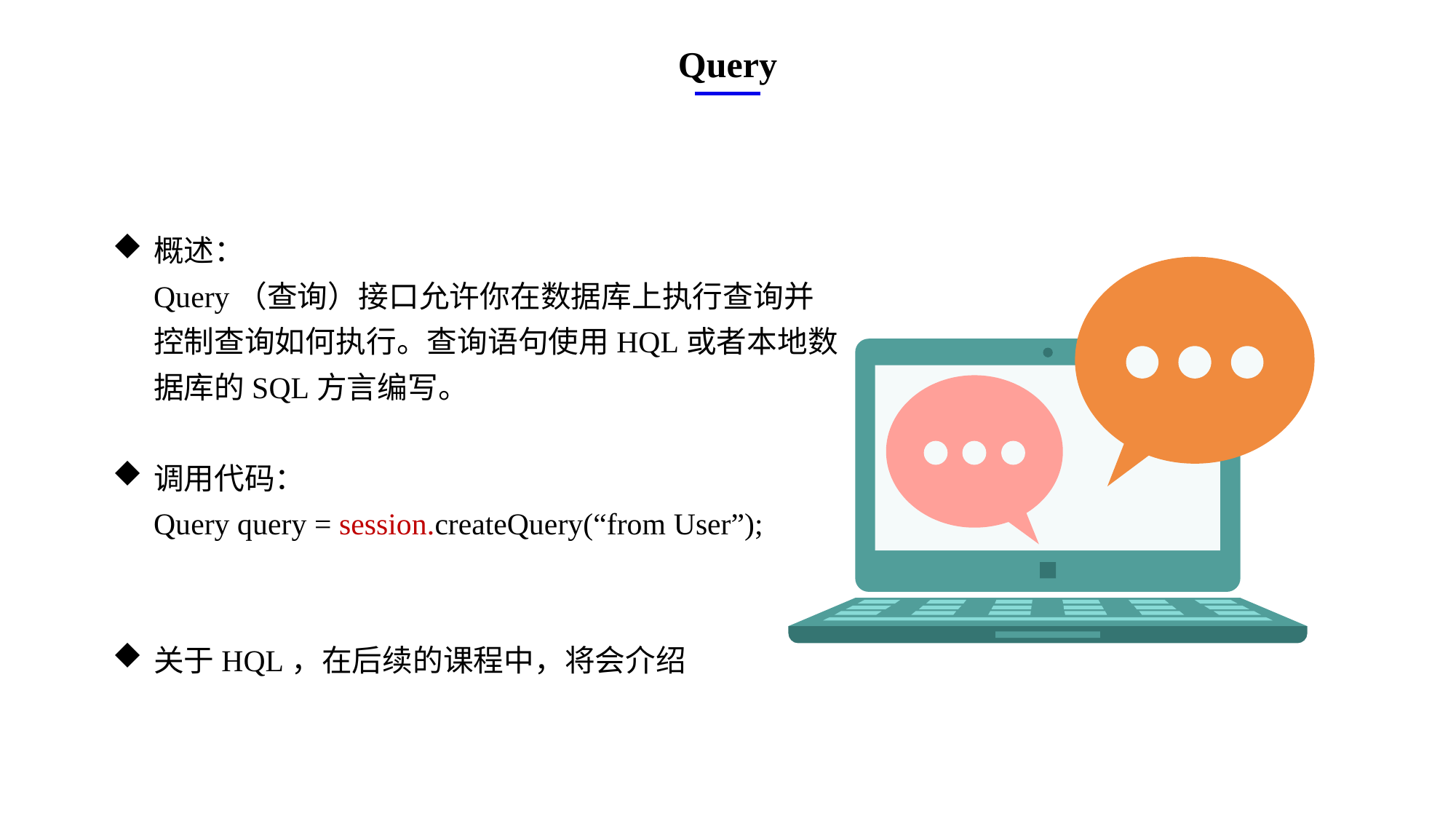

Query
e7d195523061f1c0ae0eb3eed39d2bcef4622b2499a05fe6567B54A876BEB457BD1EB8EBE9915191D1FA2E860D28D251AB291D9CBBDD28D4BD16020FD75D8281481517FC21E86E4C931520AFA1087E92E357E3DB373CA326F6F926B1A67F681E99E875FFD293B2C32B3919AE4D43F9436862A7DD54F9346DF3662D8AB7319030EF75D53FF682DE13
概述：
Query（查询）接口允许你在数据库上执行查询并控制查询如何执行。查询语句使用HQL或者本地数据库的SQL方言编写。

调用代码：
Query query = session.createQuery(“from User”);

关于HQL，在后续的课程中，将会介绍